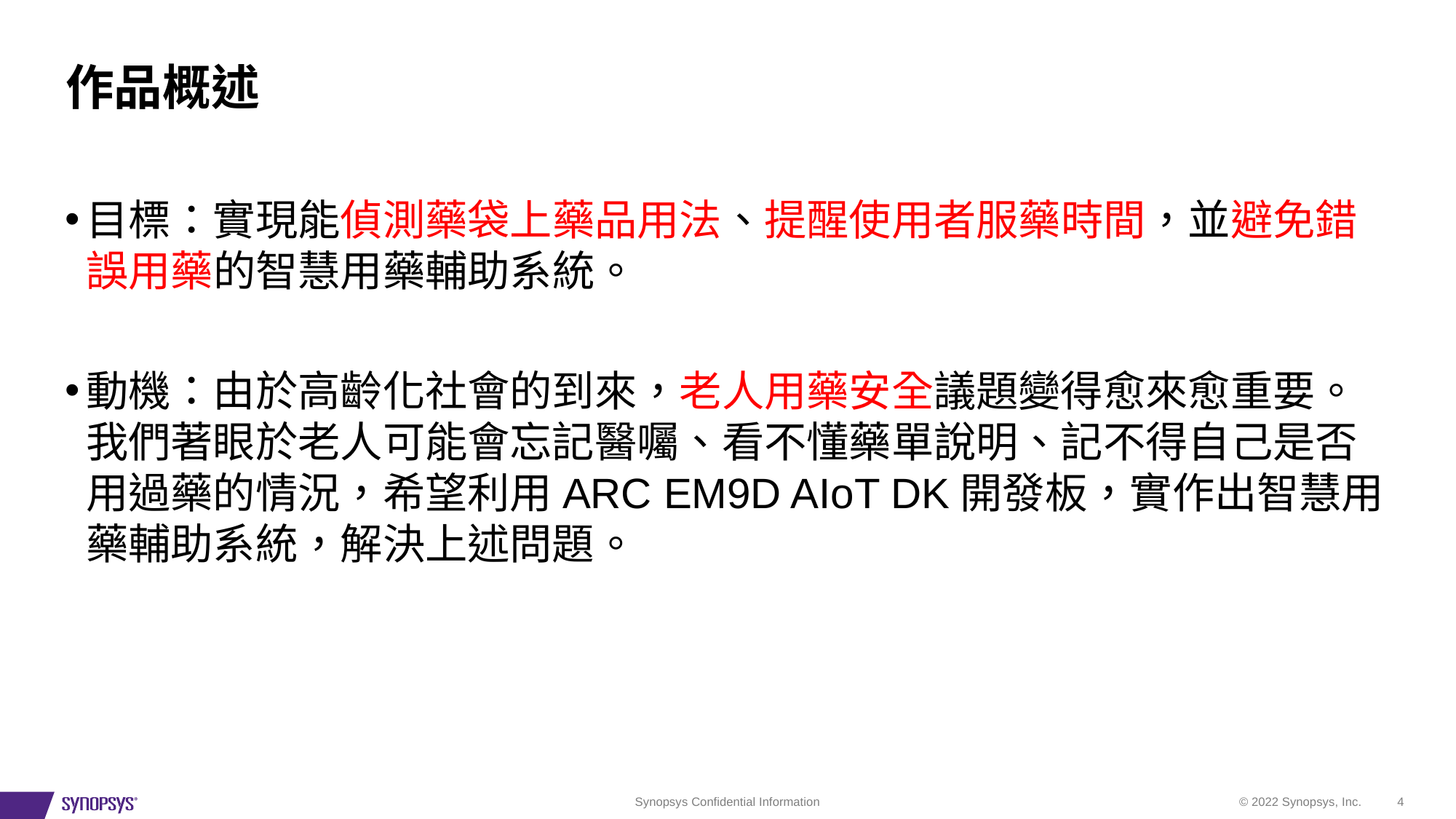

# 作品概述
目標：實現能偵測藥袋上藥品用法、提醒使用者服藥時間，並避免錯誤用藥的智慧用藥輔助系統。

動機：由於高齡化社會的到來，老人用藥安全議題變得愈來愈重要。我們著眼於老人可能會忘記醫囑、看不懂藥單說明、記不得自己是否用過藥的情況，希望利用ARC EM9D AIoT DK開發板，實作出智慧用藥輔助系統，解決上述問題。